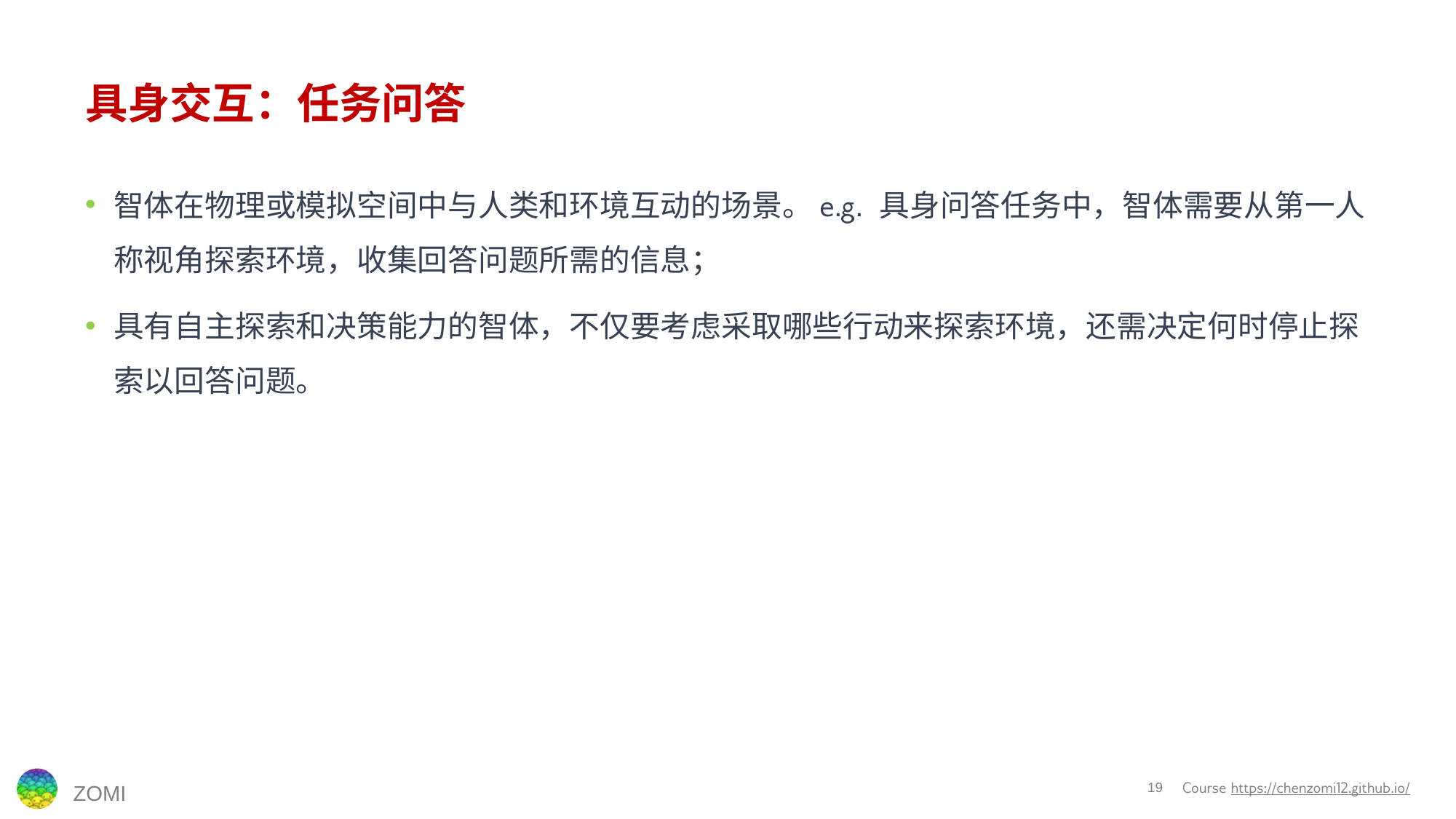

# 具身交互：任务问答
智体在物理或模拟空间中与人类和环境互动的场景。e.g. 具身问答任务中，智体需要从第一人称视角探索环境，收集回答问题所需的信息；
具有自主探索和决策能力的智体，不仅要考虑采取哪些行动来探索环境，还需决定何时停止探索以回答问题。